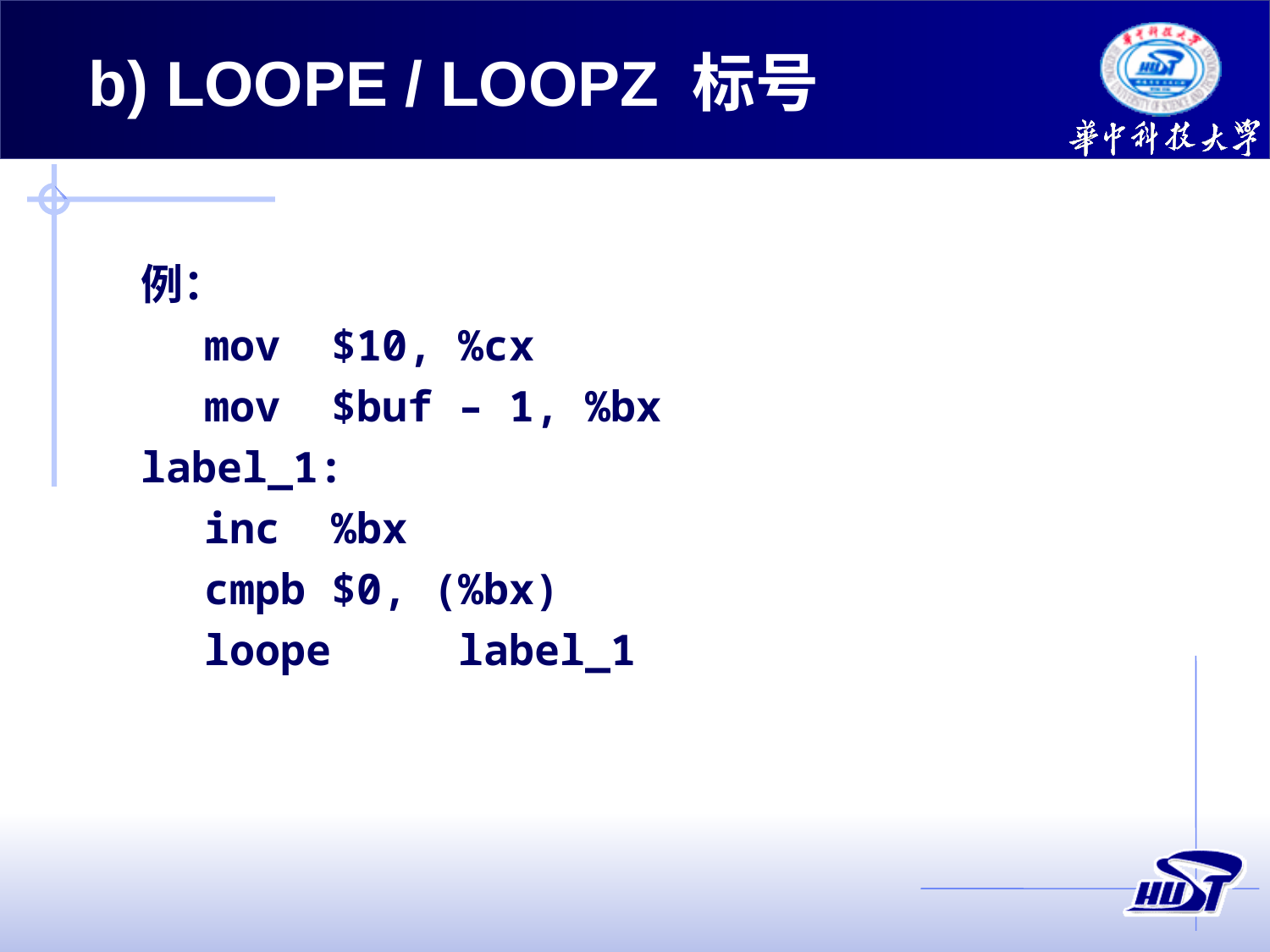

b) LOOPE / LOOPZ 标号
例：
	mov  $10, %cx
	mov  $buf – 1, %bx
label_1:
	inc	%bx
	cmpb	$0, (%bx)
	loope	label_1